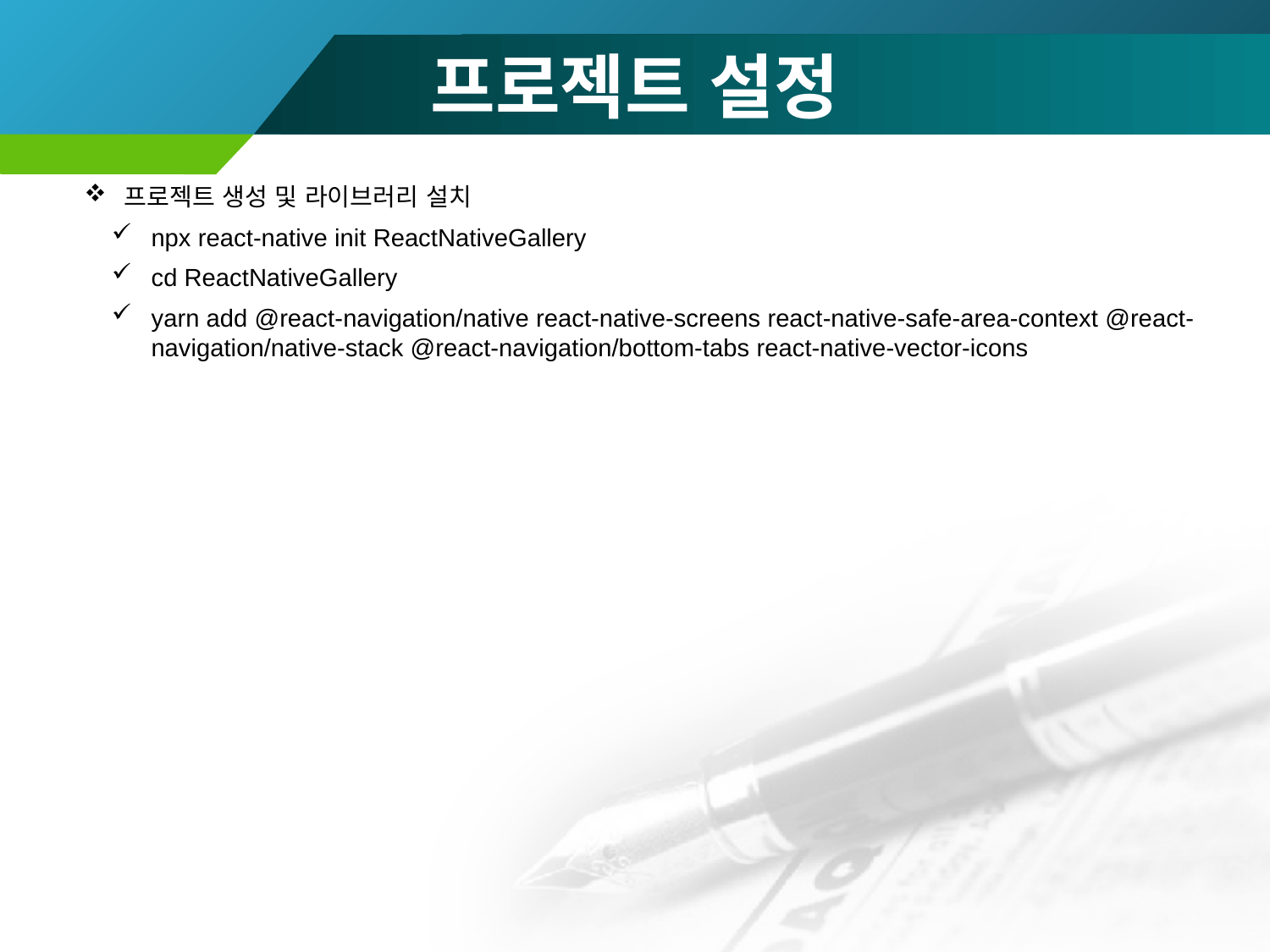

# 프로젝트 설정
프로젝트 생성 및 라이브러리 설치
npx react-native init ReactNativeGallery
cd ReactNativeGallery
yarn add @react-navigation/native react-native-screens react-native-safe-area-context @react-navigation/native-stack @react-navigation/bottom-tabs react-native-vector-icons